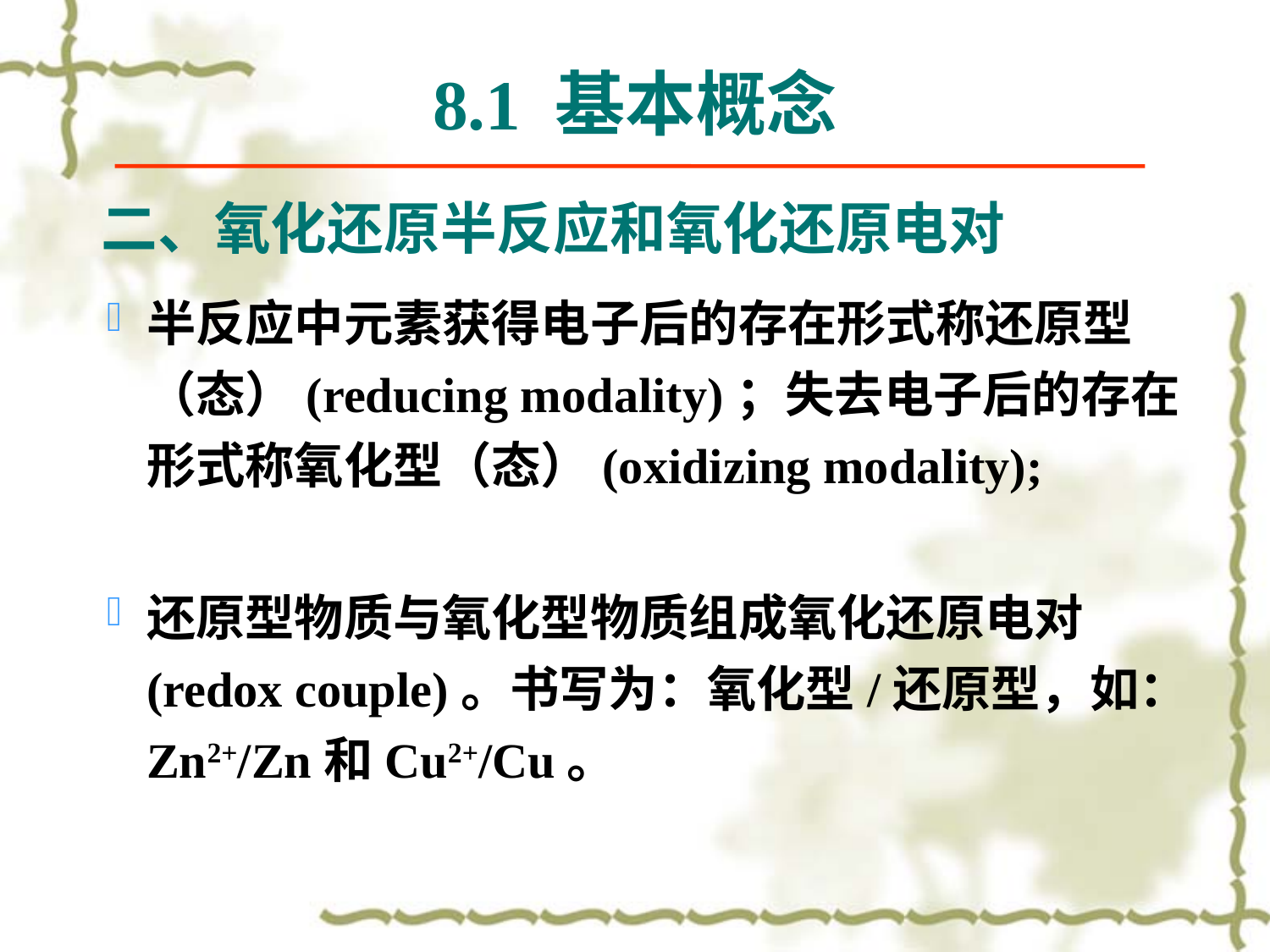

8.1 基本概念

# 二、氧化还原半反应和氧化还原电对

半反应中元素获得电子后的存在形式称还原型（态）(reducing modality)；失去电子后的存在形式称氧化型（态）(oxidizing modality);
还原型物质与氧化型物质组成氧化还原电对(redox couple)。书写为：氧化型/还原型，如：Zn2+/Zn和Cu2+/Cu。